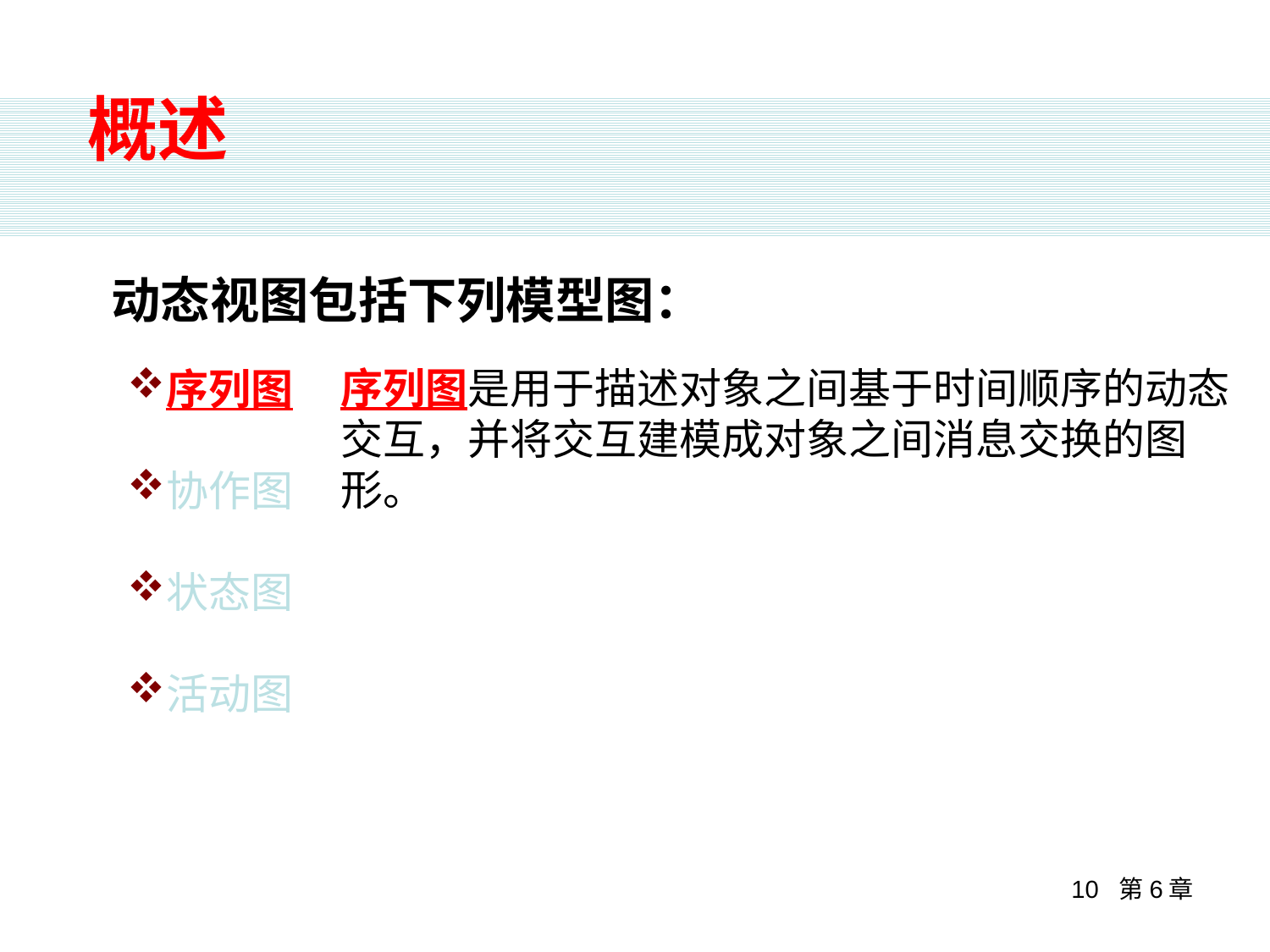

概述
动态视图包括下列模型图：
序列图是用于描述对象之间基于时间顺序的动态交互，并将交互建模成对象之间消息交换的图形。
序列图

协作图

状态图

活动图
10  第6章